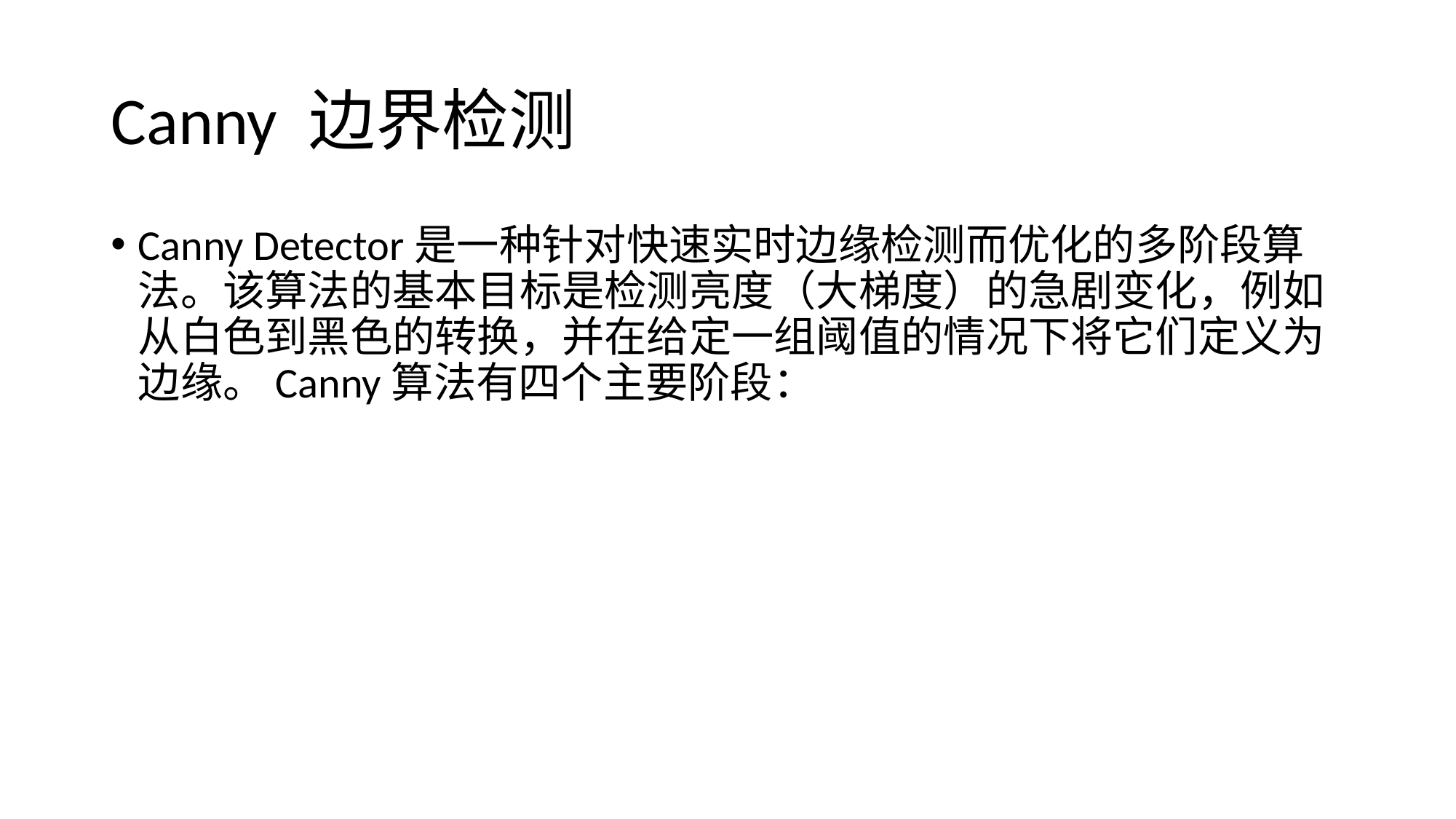

# Canny 边界检测
Canny Detector是一种针对快速实时边缘检测而优化的多阶段算法。该算法的基本目标是检测亮度（大梯度）的急剧变化，例如从白色到黑色的转换，并在给定一组阈值的情况下将它们定义为边缘。Canny算法有四个主要阶段：